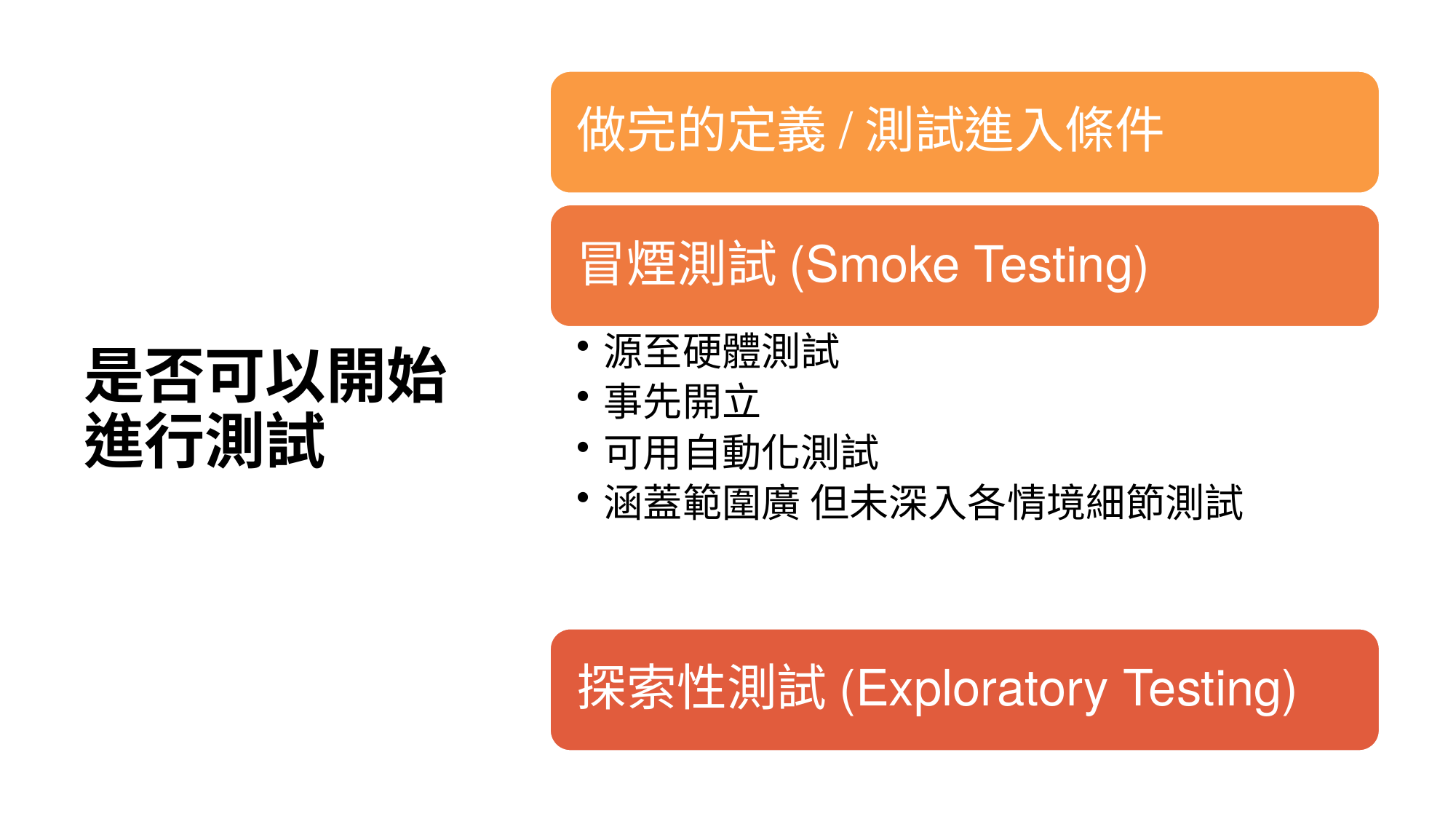

# 是否可以開始進行測試
做完的定義/測試進入條件
冒煙測試(Smoke Testing)
源至硬體測試
事先開立
可用自動化測試
涵蓋範圍廣 但未深入各情境細節測試
探索性測試(Exploratory Testing)